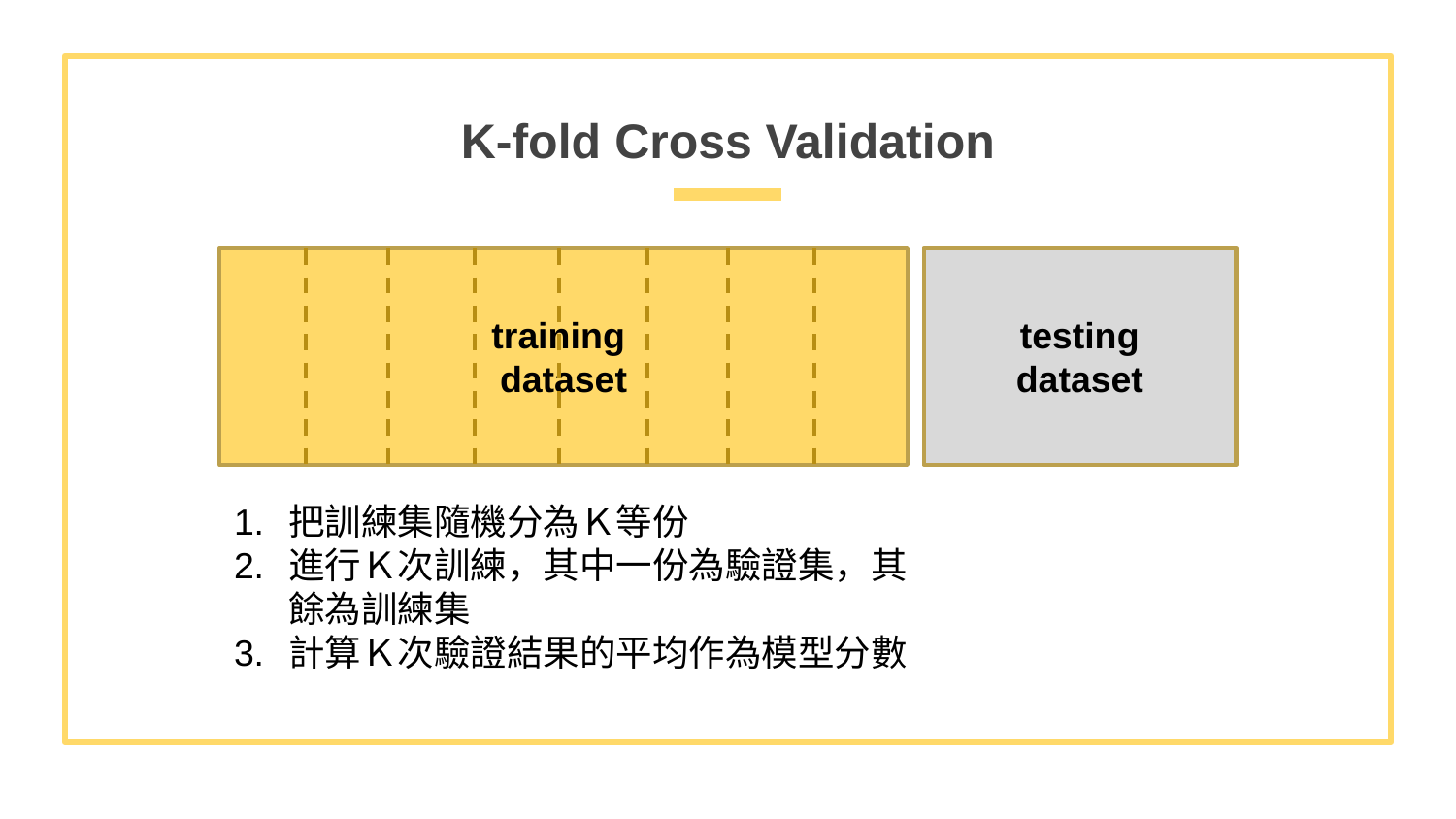

# K-fold Cross Validation

testing
dataset
training
dataset
把訓練集隨機分為Ｋ等份
進行Ｋ次訓練，其中一份為驗證集，其餘為訓練集
計算Ｋ次驗證結果的平均作為模型分數